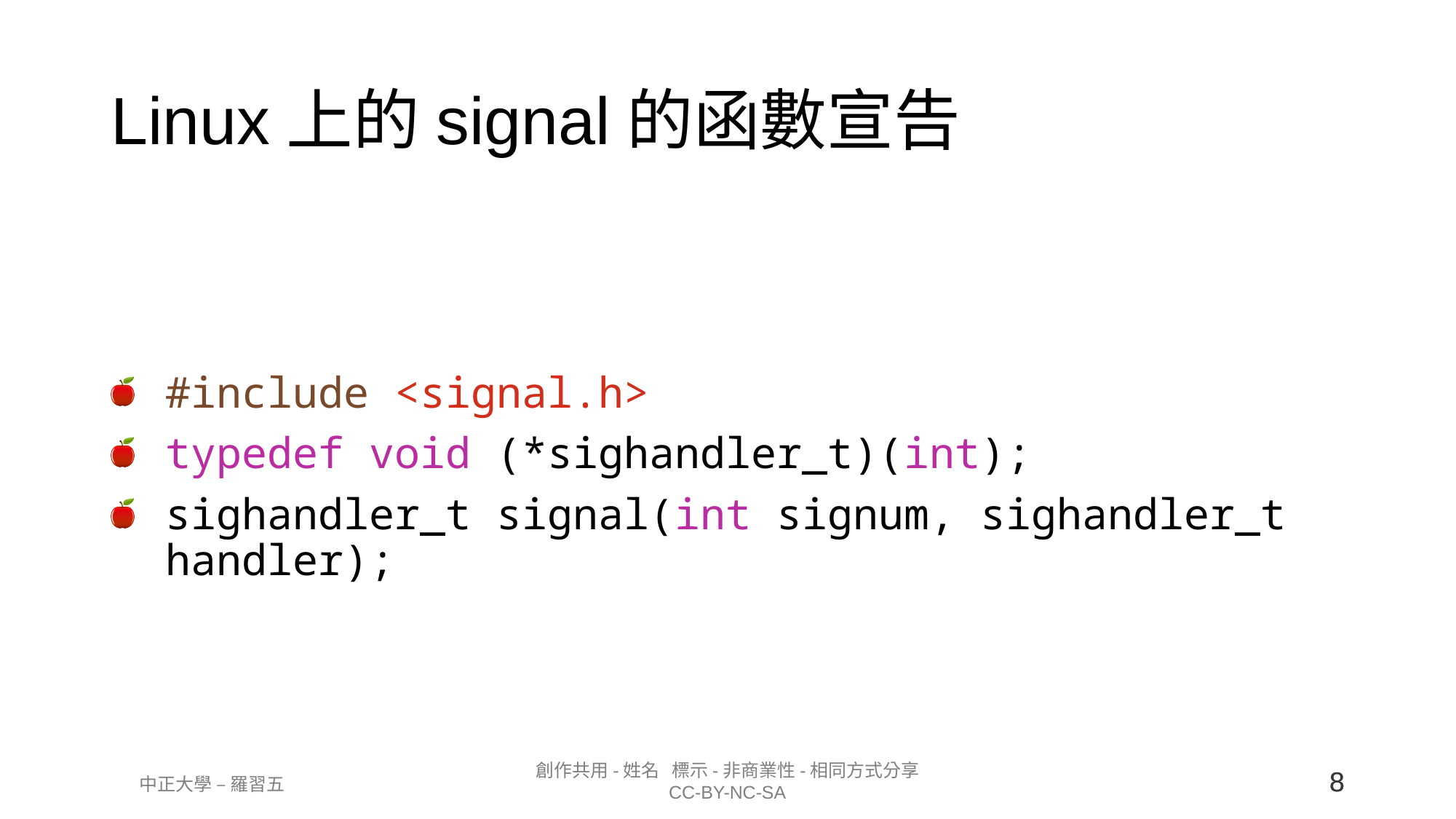

# Linux上的signal的函數宣告
#include <signal.h>
typedef void (*sighandler_t)(int);
sighandler_t signal(int signum, sighandler_t handler);